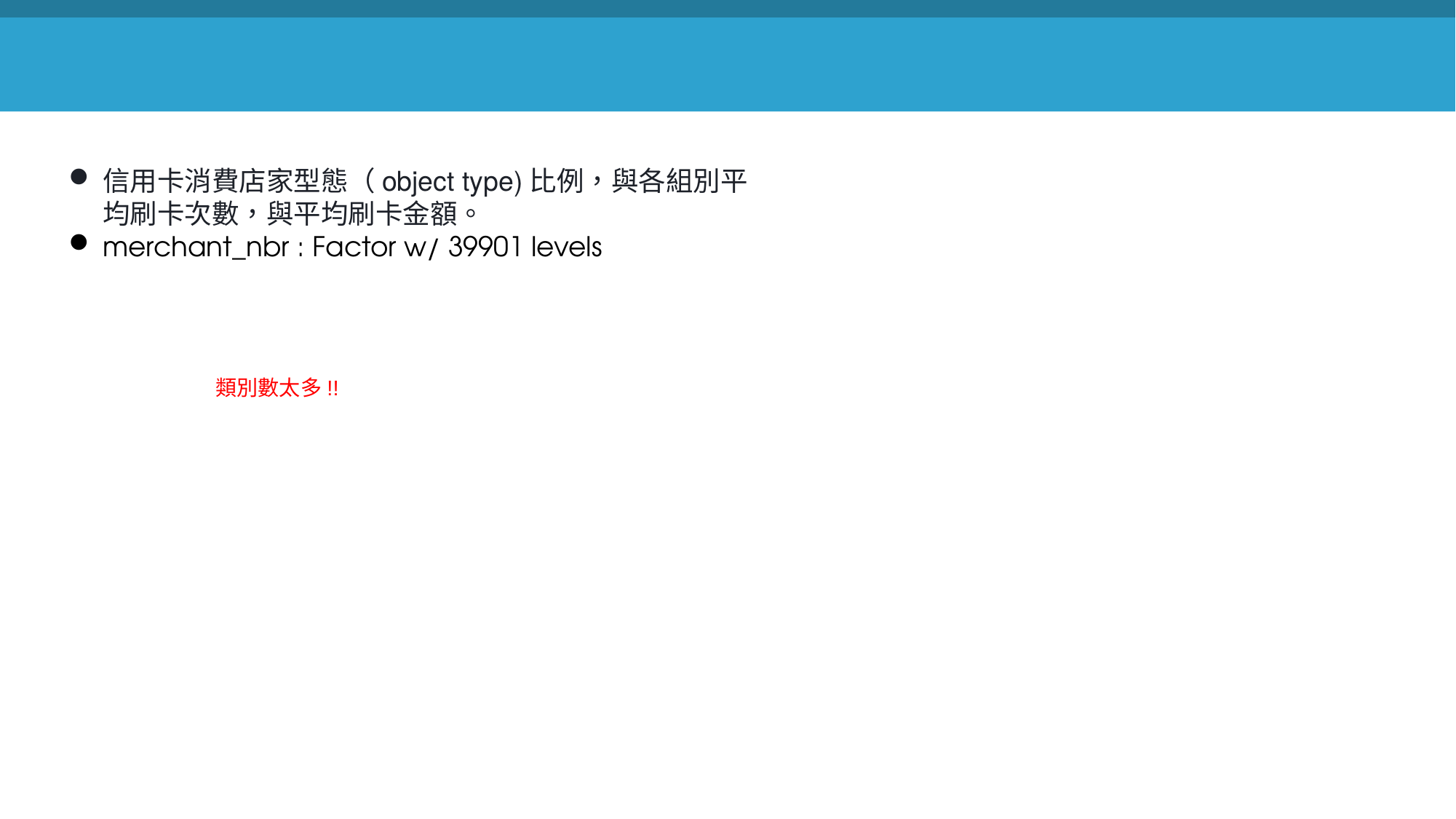

信用卡消費店家型態（object type)比例，與各組別平均刷卡次數，與平均刷卡金額。
merchant_nbr : Factor w/ 39901 levels
類別數太多!!